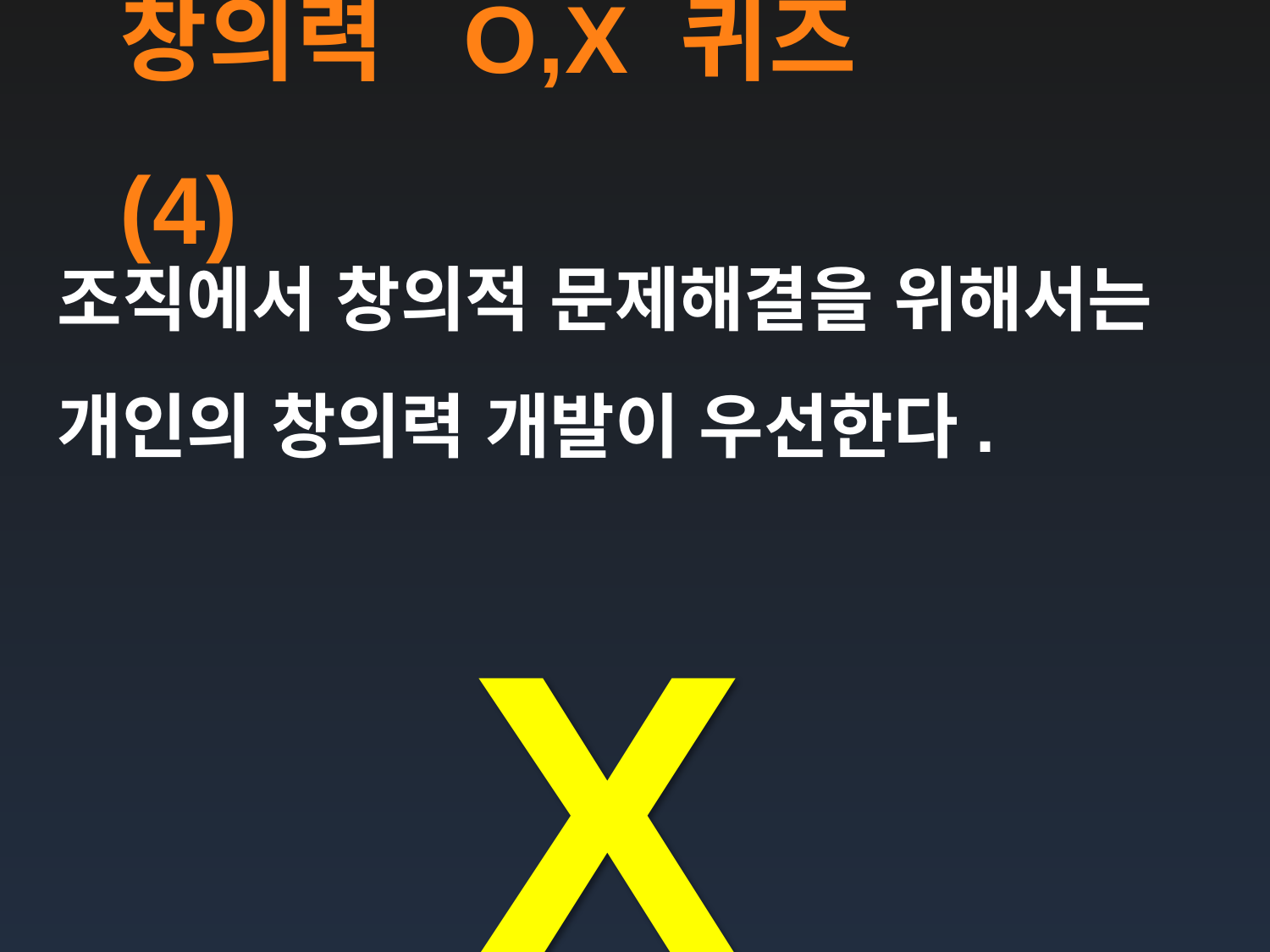

# 창의력  O,X 퀴즈(4)
조직에서 창의적 문제해결을 위해서는
개인의 창의력 개발이 우선한다.
X